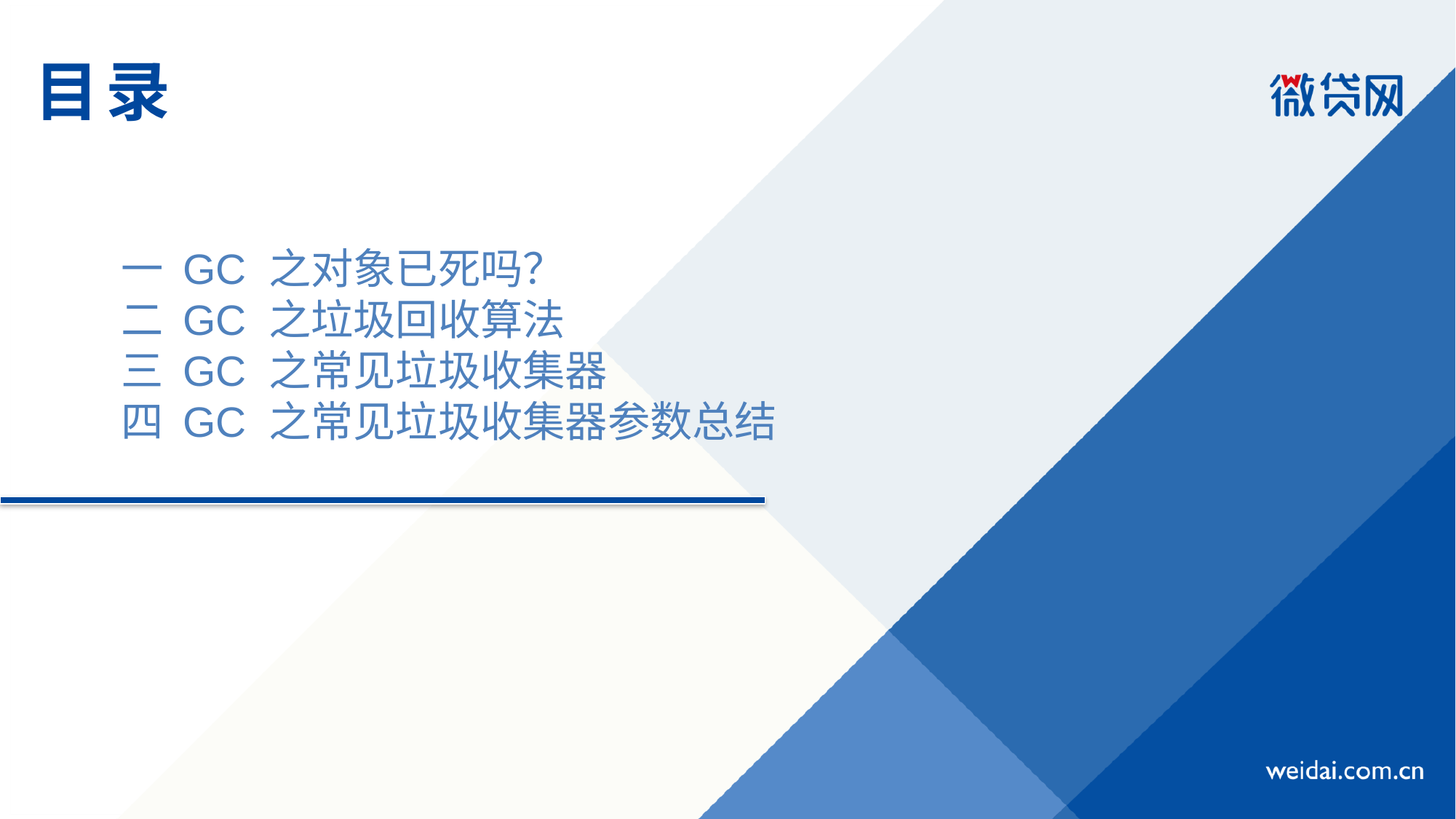

# 目录
一 GC 之对象已死吗？
二 GC 之垃圾回收算法
三 GC 之常见垃圾收集器
四 GC 之常见垃圾收集器参数总结